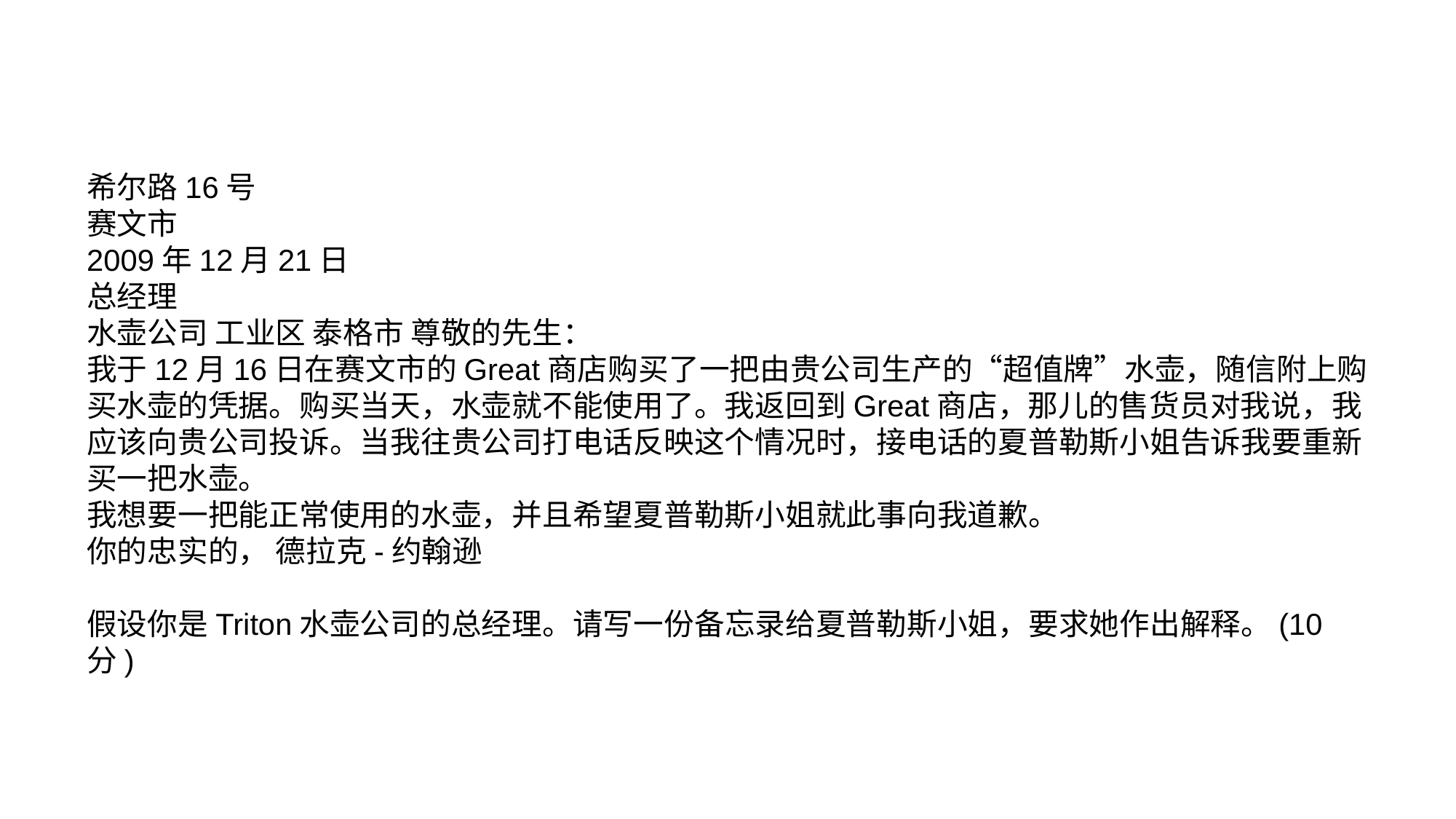

希尔路16号
赛文市
2009年12月21日
总经理
水壶公司 工业区 泰格市 尊敬的先生：
我于12月16日在赛文市的Great商店购买了一把由贵公司生产的“超值牌”水壶，随信附上购买水壶的凭据。购买当天，水壶就不能使用了。我返回到Great商店，那儿的售货员对我说，我应该向贵公司投诉。当我往贵公司打电话反映这个情况时，接电话的夏普勒斯小姐告诉我要重新买一把水壶。
我想要一把能正常使用的水壶，并且希望夏普勒斯小姐就此事向我道歉。
你的忠实的， 德拉克-约翰逊

假设你是Triton水壶公司的总经理。请写一份备忘录给夏普勒斯小姐，要求她作出解释。(10分)